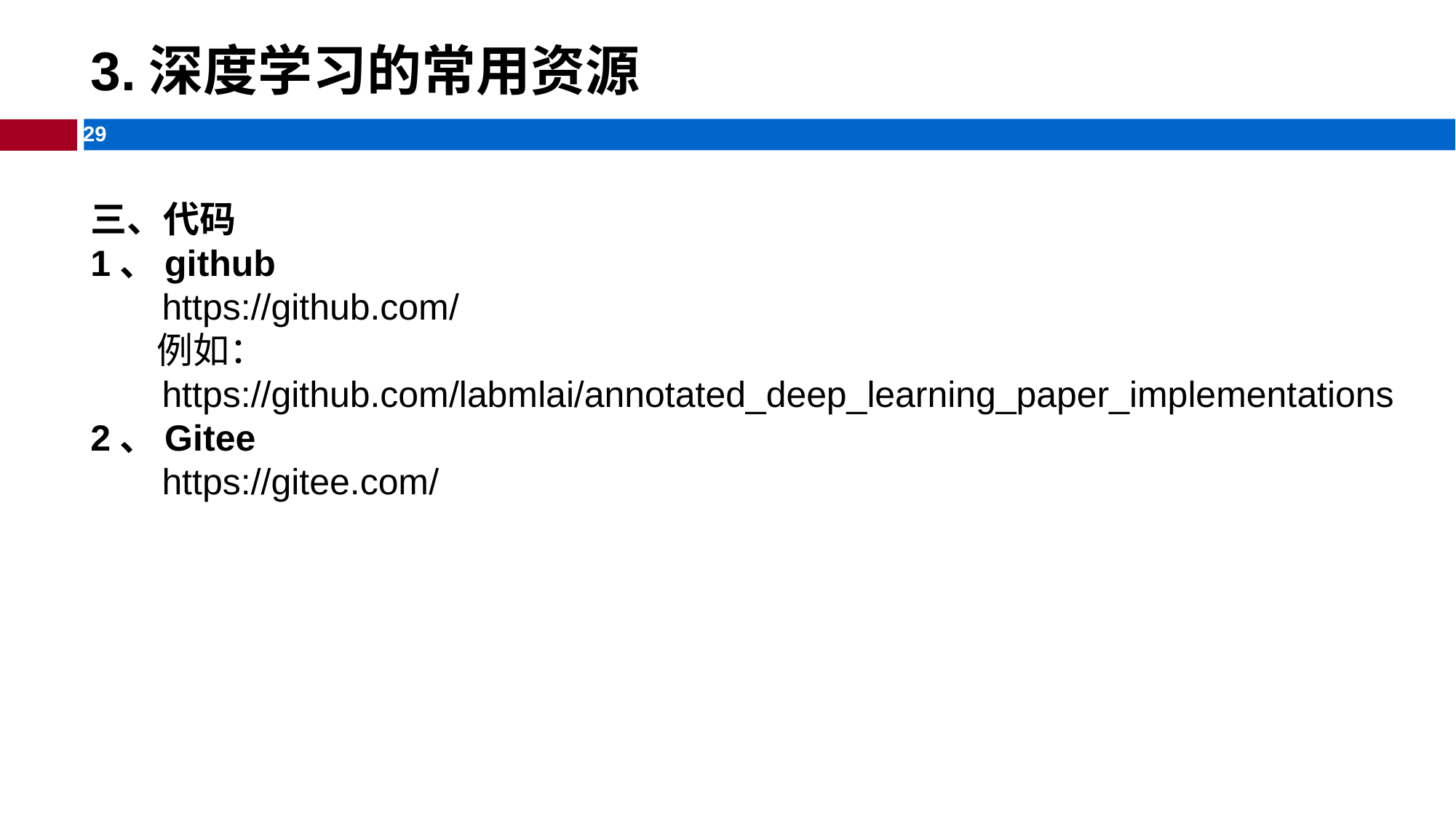

# 3.深度学习的常用资源
三、代码
1、github
       https://github.com/
       例如：
       https://github.com/labmlai/annotated_deep_learning_paper_implementations
2、Gitee
       https://gitee.com/